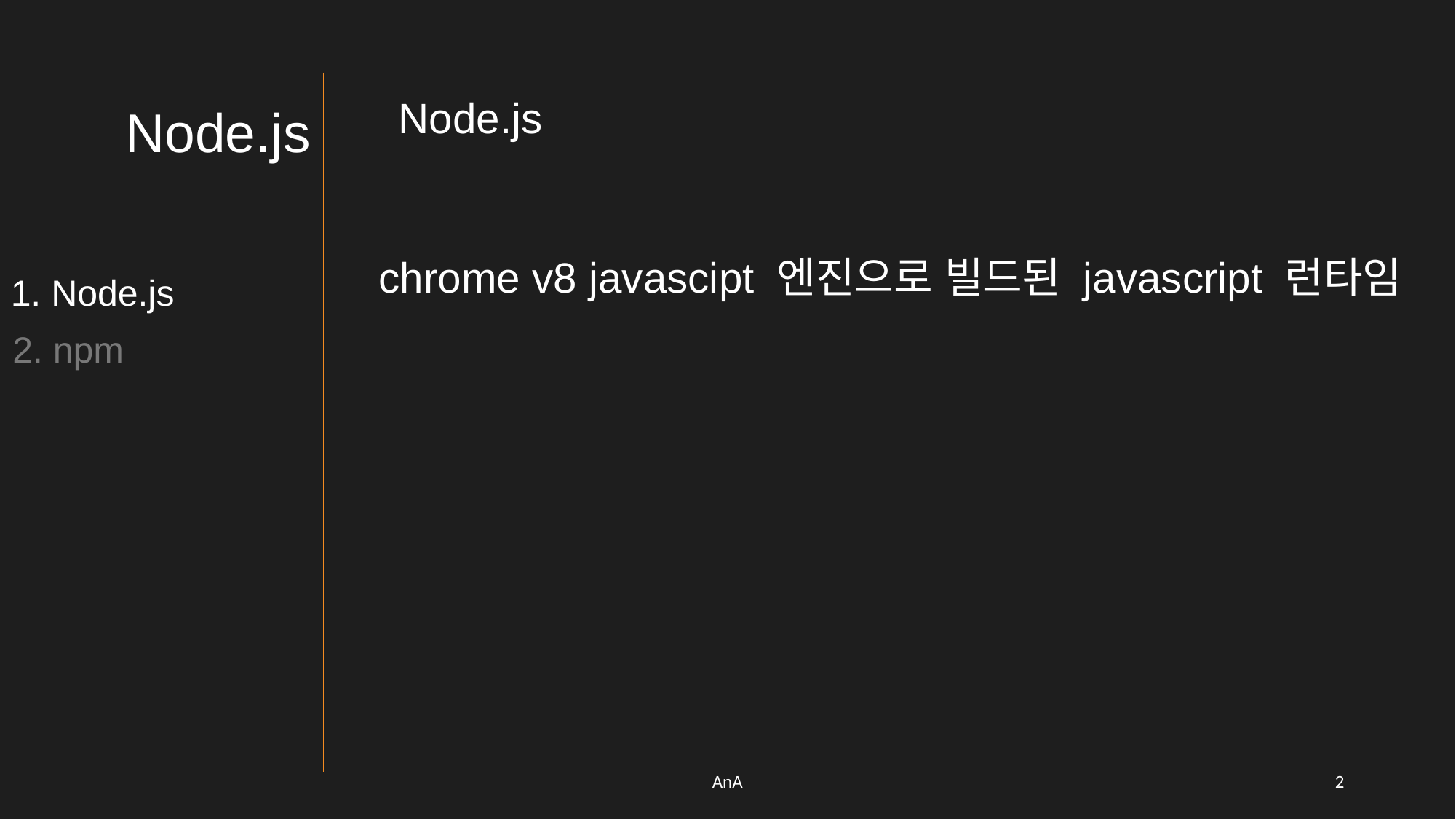

Node.js
Node.js
chrome v8 javascipt 엔진으로 빌드된 javascript 런타임
1. Node.js
2. npm
AnA
2